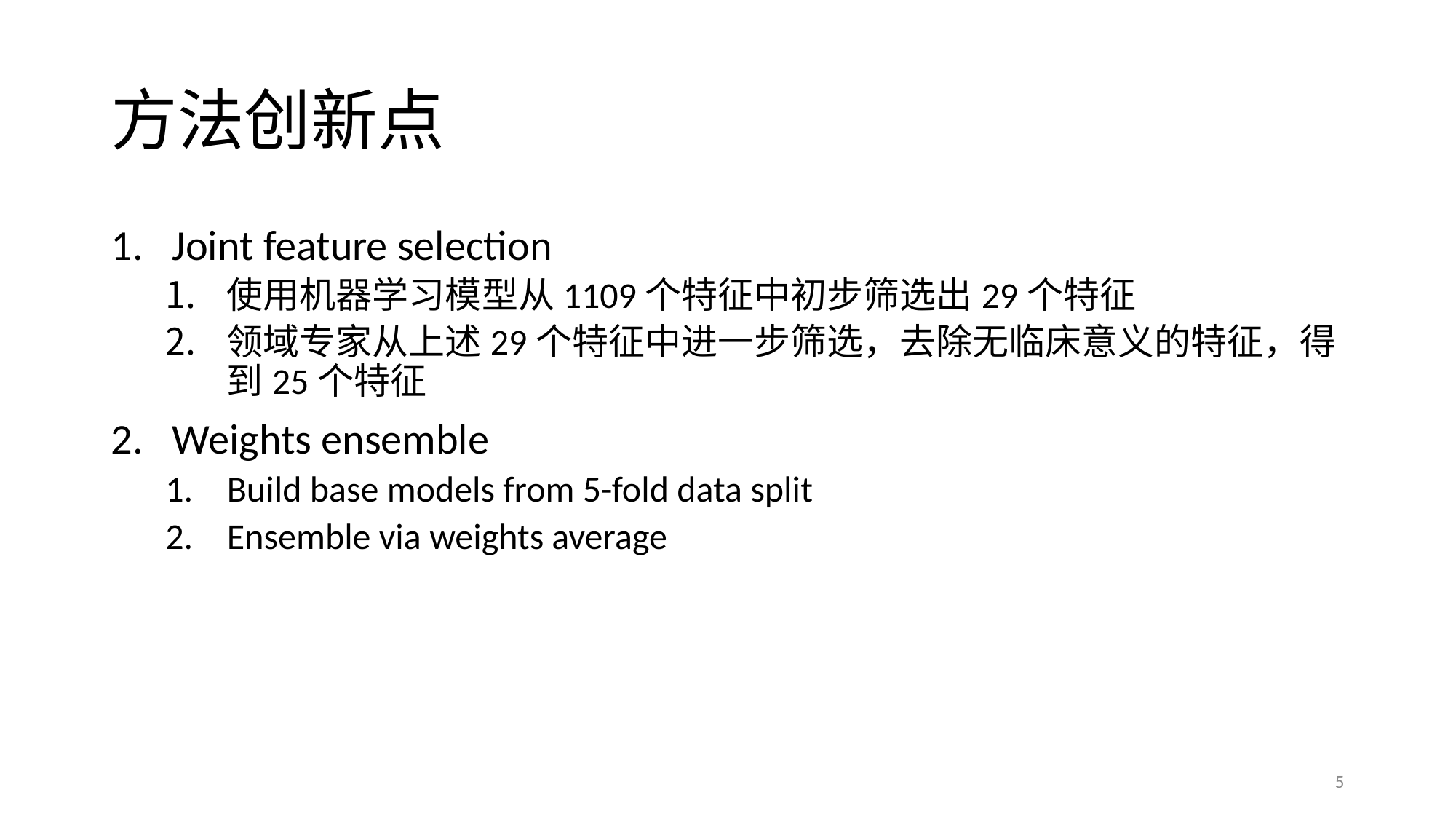

# 方法创新点
Joint feature selection
使用机器学习模型从1109个特征中初步筛选出29个特征
领域专家从上述29个特征中进一步筛选，去除无临床意义的特征，得到25个特征
Weights ensemble
Build base models from 5-fold data split
Ensemble via weights average
5